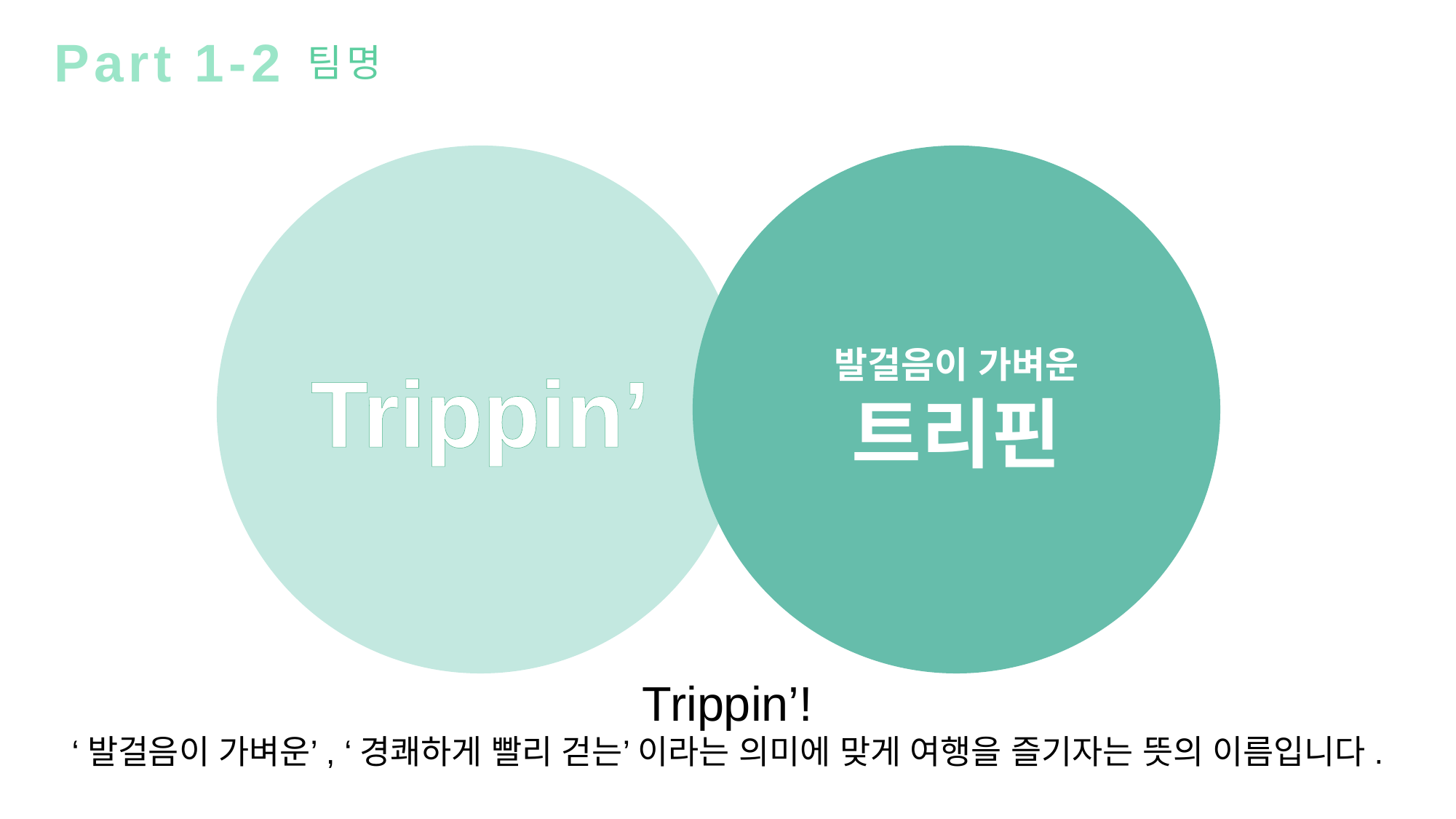

Part 1-2
팀명
Trippin’
발걸음이 가벼운
트리핀
Trippin’!
‘발걸음이 가벼운’, ‘경쾌하게 빨리 걷는’ 이라는 의미에 맞게 여행을 즐기자는 뜻의 이름입니다.